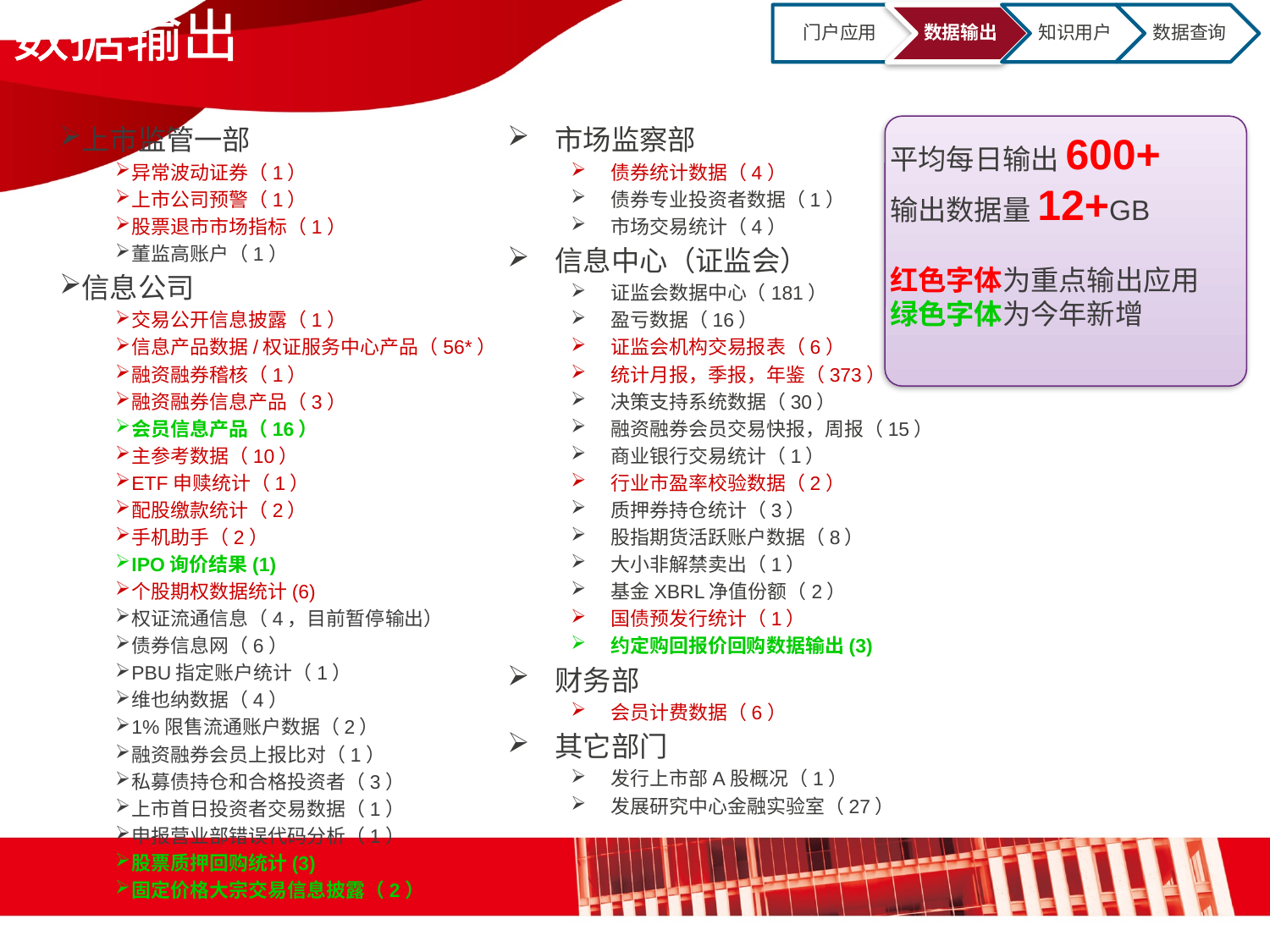

数据输出
门户应用
数据输出
知识用户
数据查询
上市监管一部
异常波动证券（1）
上市公司预警（1）
股票退市市场指标（1）
董监高账户（1）
信息公司
交易公开信息披露（1）
信息产品数据/权证服务中心产品（56*）
融资融券稽核（1）
融资融券信息产品（3）
会员信息产品（16）
主参考数据（10）
ETF申赎统计（1）
配股缴款统计（2）
手机助手（2）
IPO询价结果(1)
个股期权数据统计(6)
权证流通信息（4，目前暂停输出）
债券信息网（6）
PBU指定账户统计（1）
维也纳数据（4）
1%限售流通账户数据（2）
融资融券会员上报比对（1）
私募债持仓和合格投资者（3）
上市首日投资者交易数据（1）
申报营业部错误代码分析（1）
股票质押回购统计(3)
固定价格大宗交易信息披露（2）
平均每日输出600+
输出数据量12+GB

红色字体为重点输出应用
绿色字体为今年新增

市场监察部
债券统计数据（4）
债券专业投资者数据（1）
市场交易统计（4）
信息中心（证监会）
证监会数据中心（181）
盈亏数据（16）
证监会机构交易报表（6）
统计月报，季报，年鉴（373）
决策支持系统数据（30）
融资融券会员交易快报，周报（15）
商业银行交易统计（1）
行业市盈率校验数据（2）
质押券持仓统计（3）
股指期货活跃账户数据（8）
大小非解禁卖出（1）
基金XBRL净值份额（2）
国债预发行统计（1）
约定购回报价回购数据输出(3)
财务部
会员计费数据（6）
其它部门
发行上市部A股概况（1）
发展研究中心金融实验室（27）